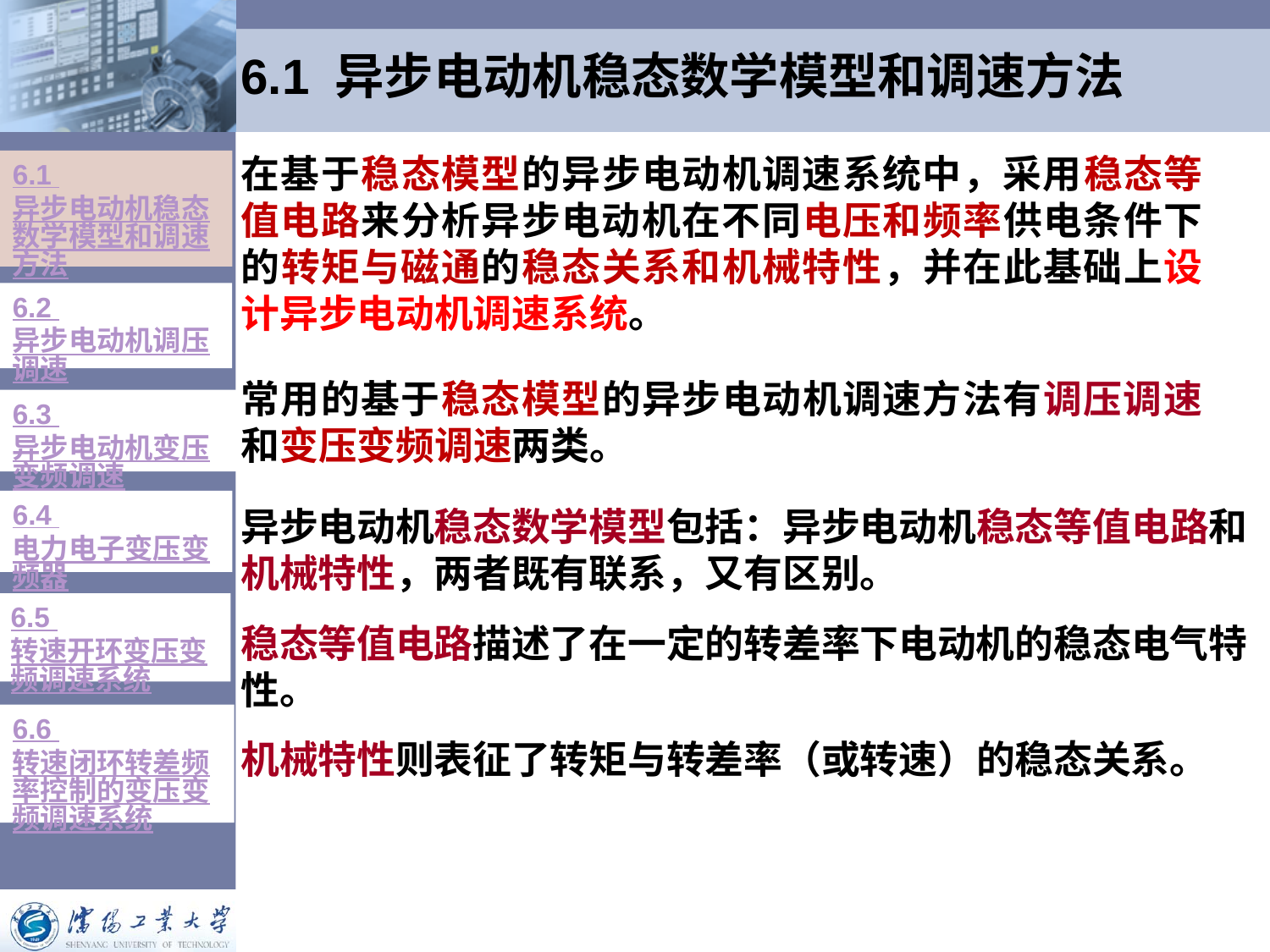

# 6.1 异步电动机稳态数学模型和调速方法
在基于稳态模型的异步电动机调速系统中，采用稳态等值电路来分析异步电动机在不同电压和频率供电条件下的转矩与磁通的稳态关系和机械特性，并在此基础上设计异步电动机调速系统。
常用的基于稳态模型的异步电动机调速方法有调压调速和变压变频调速两类。
6.1 异步电动机稳态数学模型和调速方法
6.2 异步电动机调压调速
6.3 异步电动机变压变频调速

6.4 电力电子变压变频器
异步电动机稳态数学模型包括：异步电动机稳态等值电路和机械特性，两者既有联系，又有区别。
稳态等值电路描述了在一定的转差率下电动机的稳态电气特性。
机械特性则表征了转矩与转差率（或转速）的稳态关系。
6.5 转速开环变压变频调速系统

6.6 转速闭环转差频率控制的变压变频调速系统